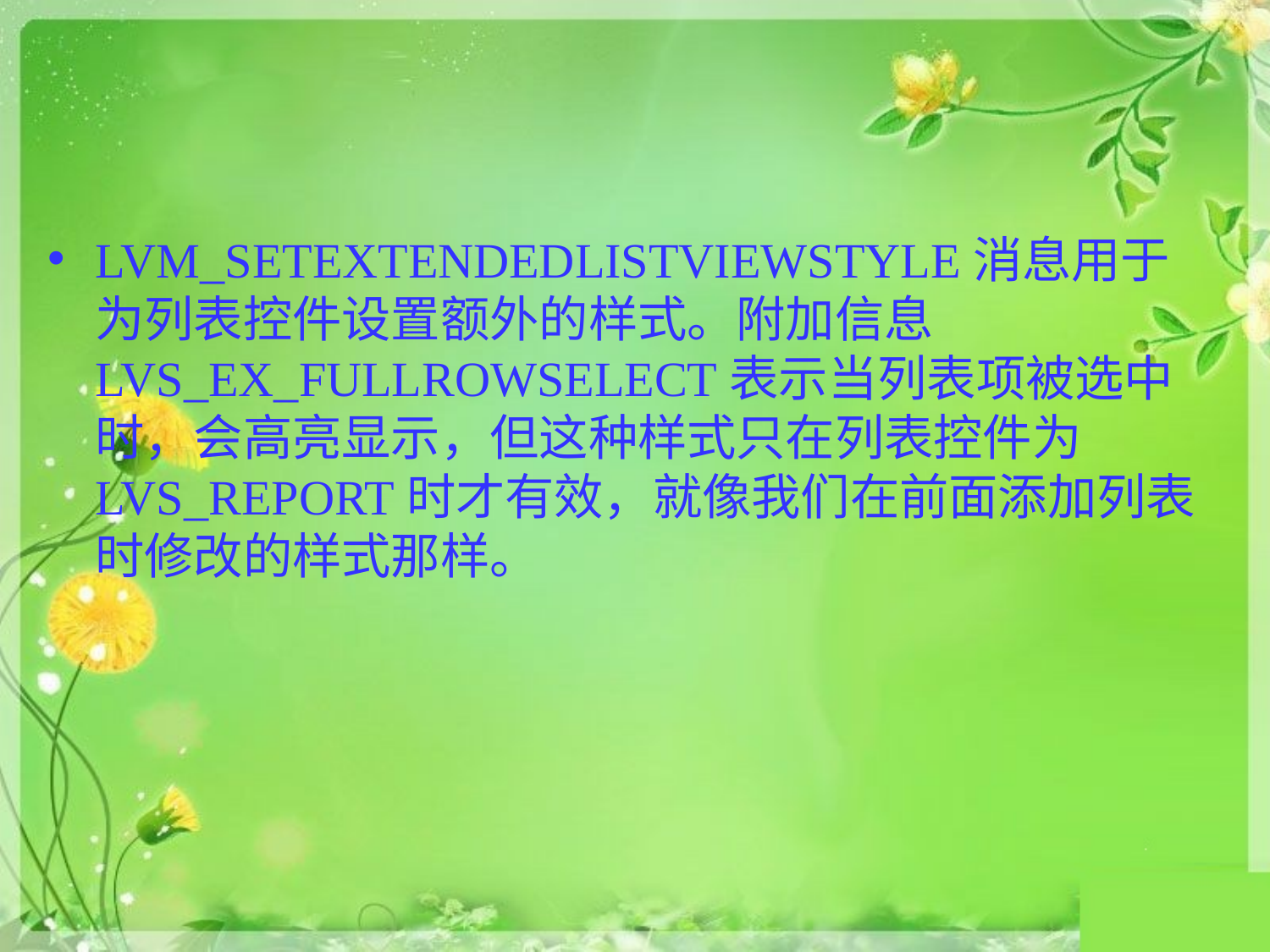

#
LVM_SETEXTENDEDLISTVIEWSTYLE消息用于为列表控件设置额外的样式。附加信息LVS_EX_FULLROWSELECT表示当列表项被选中时，会高亮显示，但这种样式只在列表控件为LVS_REPORT时才有效，就像我们在前面添加列表时修改的样式那样。